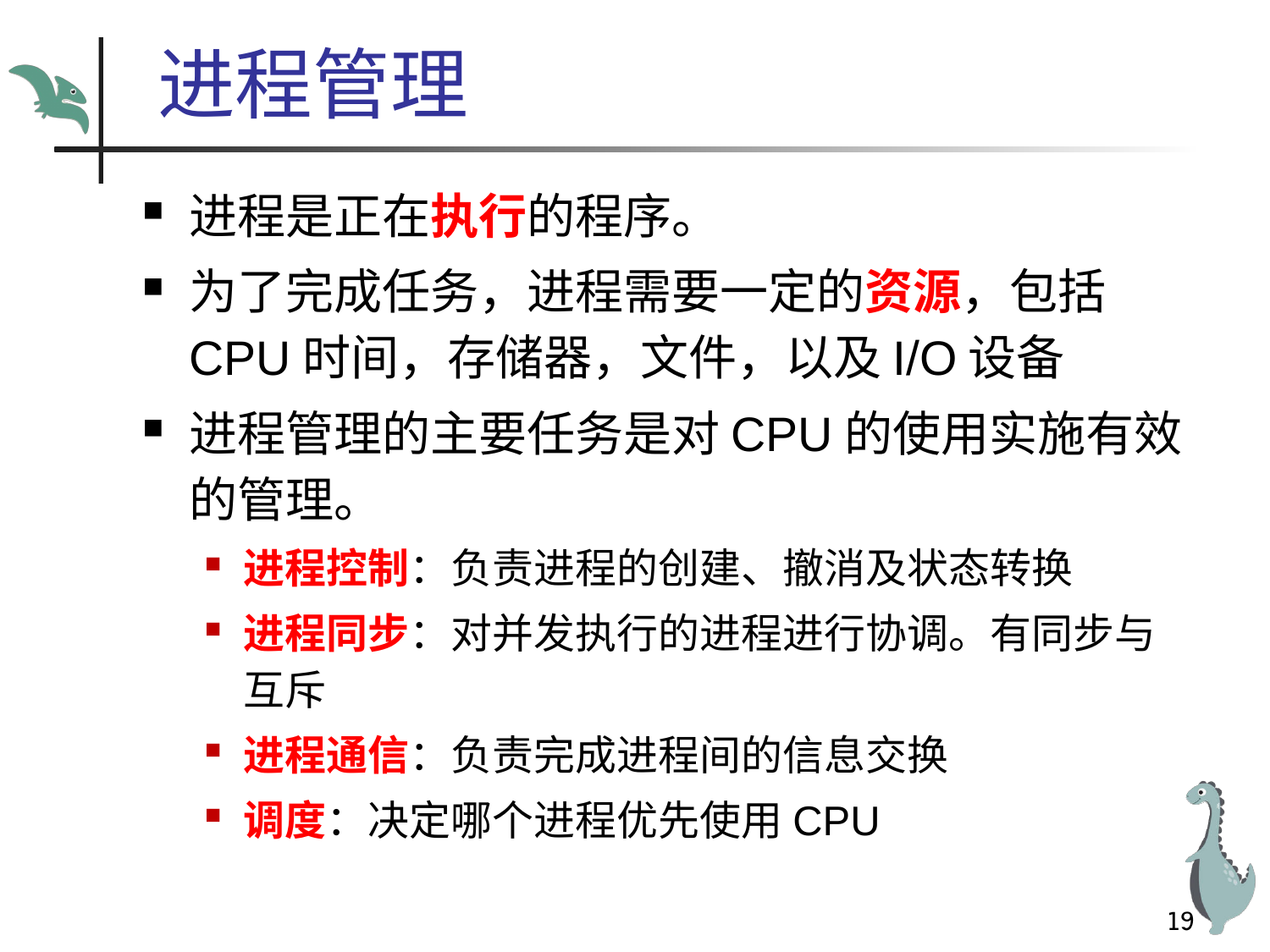

# 进程管理
进程是正在执行的程序。
为了完成任务，进程需要一定的资源，包括CPU时间，存储器，文件，以及I/O设备
进程管理的主要任务是对CPU的使用实施有效的管理。
进程控制：负责进程的创建、撤消及状态转换
进程同步：对并发执行的进程进行协调。有同步与互斥
进程通信：负责完成进程间的信息交换
调度：决定哪个进程优先使用CPU

19